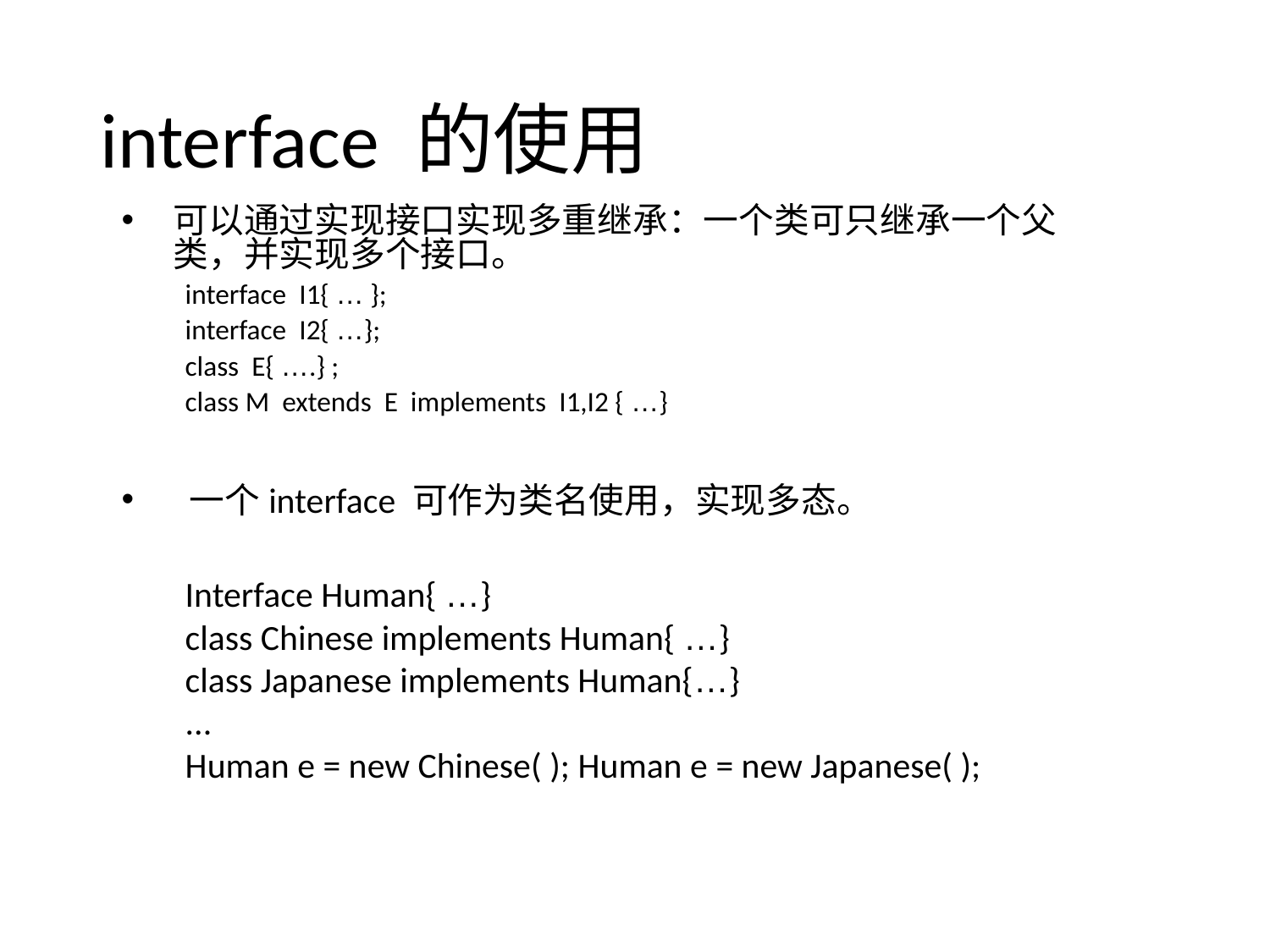

# interface 的使用
可以通过实现接口实现多重继承：一个类可只继承一个父类，并实现多个接口。
interface  I1{ … };
interface  I2{ …};
class  E{ ….} ;
class M  extends  E  implements  I1,I2 { …}

 一个interface 可作为类名使用，实现多态。

Interface Human{ …}
class Chinese implements Human{ …}
class Japanese implements Human{…}
...
Human e = new Chinese( ); Human e = new Japanese( );